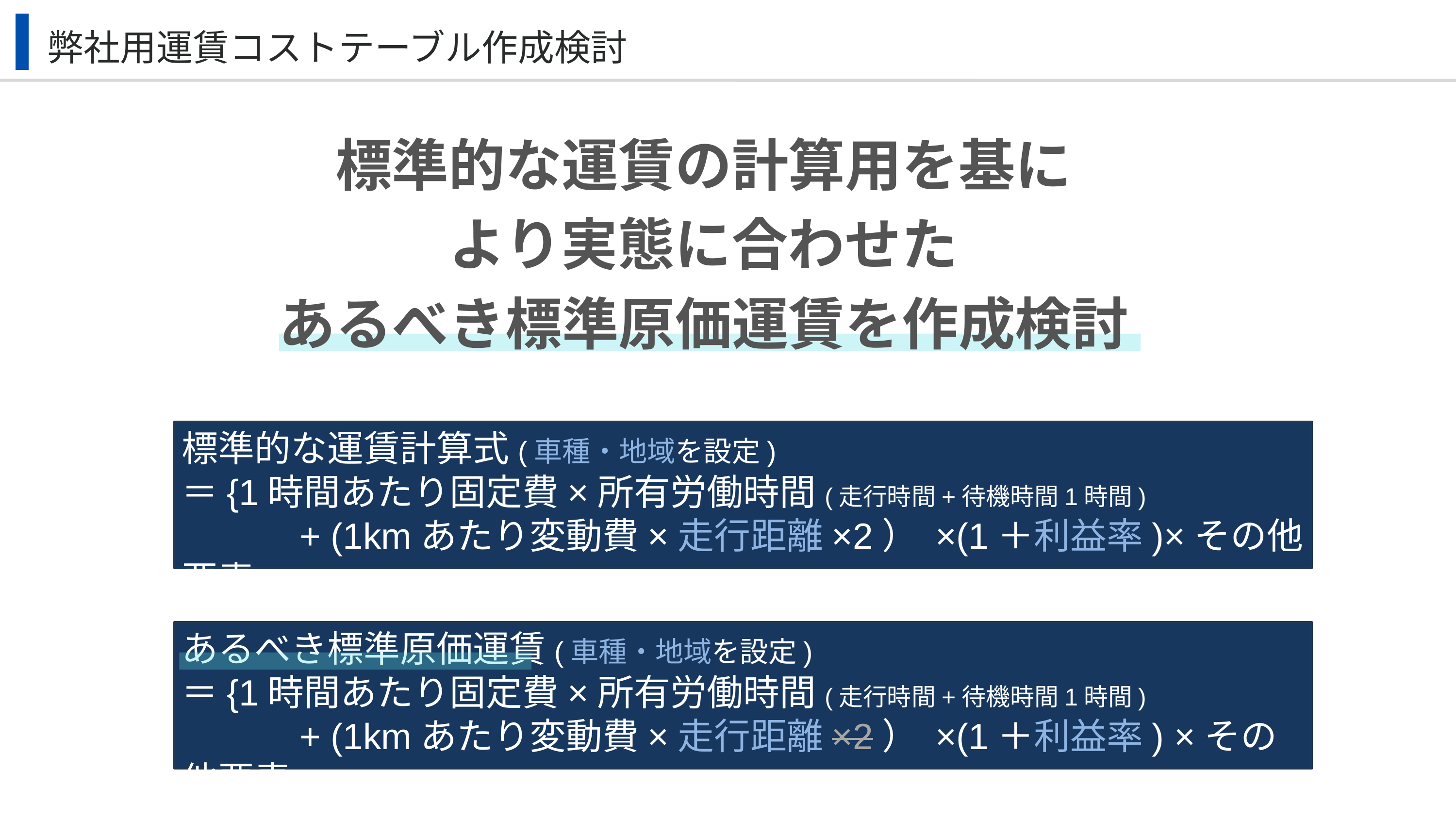

弊社用運賃コストテーブル作成検討

標準的な運賃の計算用を基に
より実態に合わせた
あるべき標準原価運賃を作成検討

標準的な運賃計算式(車種・地域を設定)
＝{1時間あたり固定費×所有労働時間(走行時間+待機時間1時間)
　　　+ (1kmあたり変動費×走行距離×2） ×(1＋利益率)×その他要素
あるべき標準原価運賃(車種・地域を設定)
＝{1時間あたり固定費×所有労働時間(走行時間+待機時間1時間)
　　　+ (1kmあたり変動費×走行距離×2） ×(1＋利益率) ×その他要素